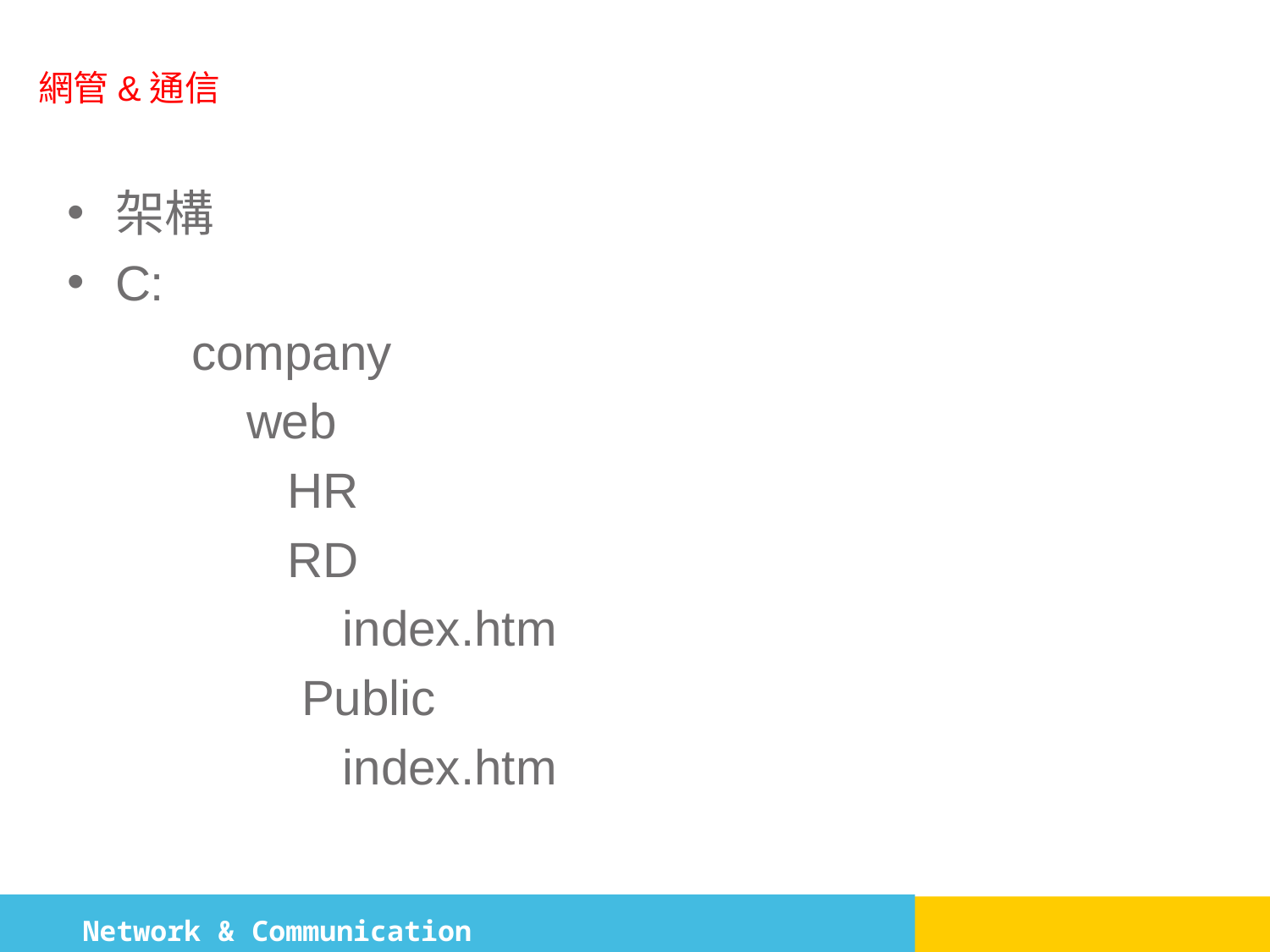

架構
C:
         company
             web
                HR
                RD
                    index.htm
                 Public
                    index.htm